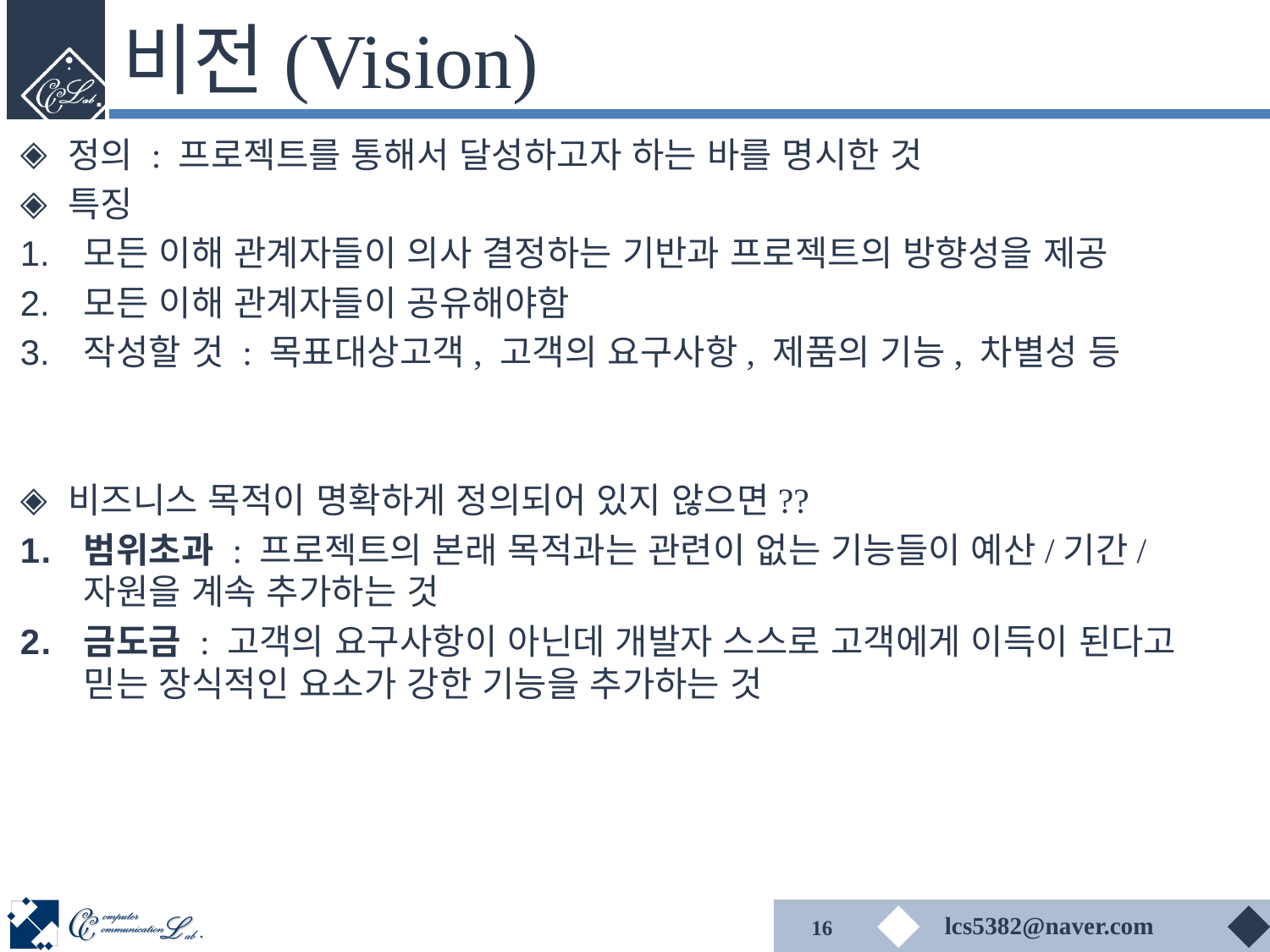

# 비전(Vision)
정의 : 프로젝트를 통해서 달성하고자 하는 바를 명시한 것
특징
모든 이해 관계자들이 의사 결정하는 기반과 프로젝트의 방향성을 제공
모든 이해 관계자들이 공유해야함
작성할 것 : 목표대상고객, 고객의 요구사항, 제품의 기능, 차별성 등

비즈니스 목적이 명확하게 정의되어 있지 않으면??
범위초과 : 프로젝트의 본래 목적과는 관련이 없는 기능들이 예산/기간/자원을 계속 추가하는 것
금도금 : 고객의 요구사항이 아닌데 개발자 스스로 고객에게 이득이 된다고 믿는 장식적인 요소가 강한 기능을 추가하는 것